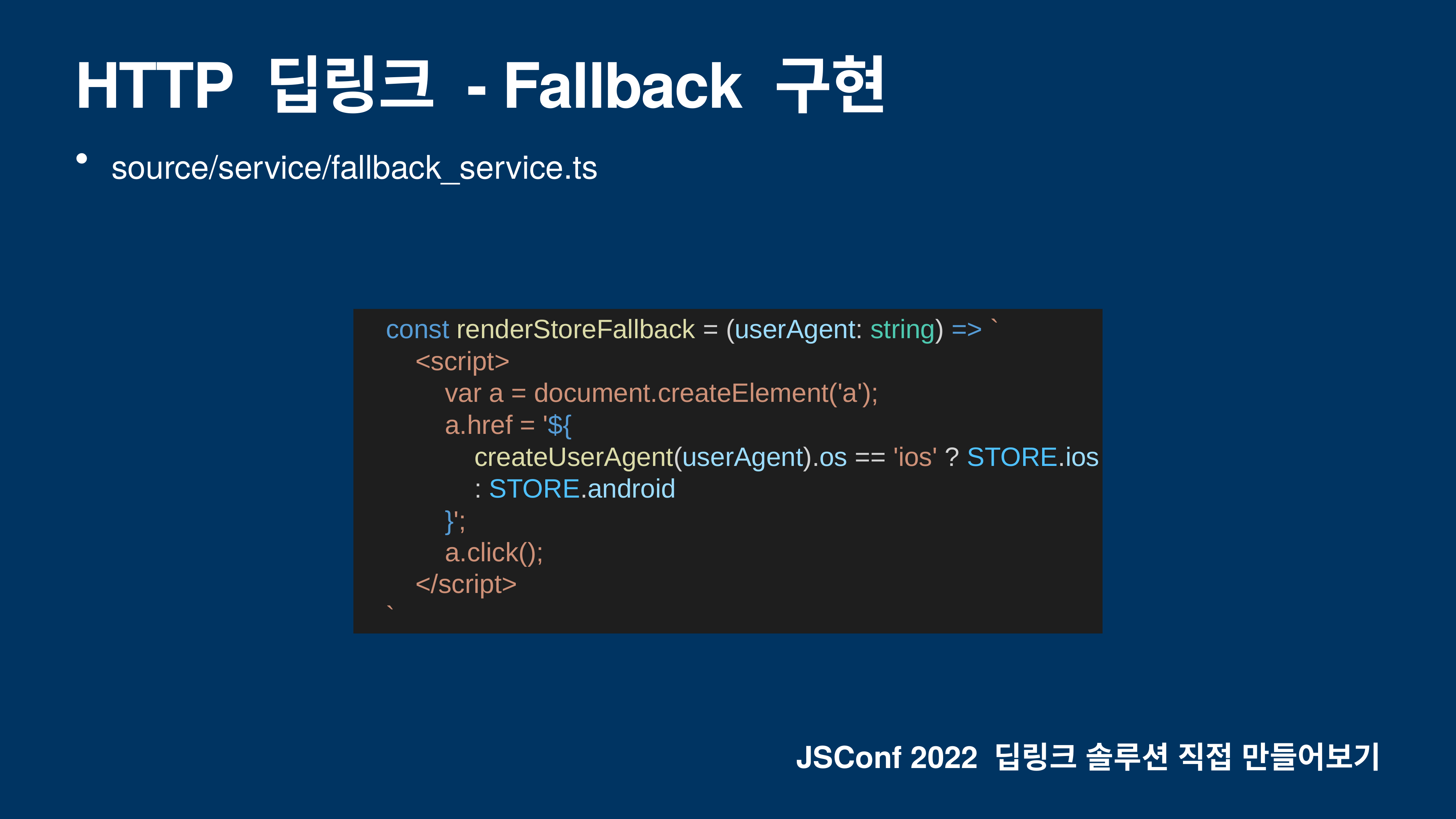

# HTTP 딥링크 - Fallback 구현
source/service/fallback_service.ts
    const renderStoreFallback = (userAgent: string) => `
        <script>
            var a = document.createElement('a');
            a.href = '${
                createUserAgent(userAgent).os == 'ios' ? STORE.ios
                : STORE.android
            }';
            a.click();
        </script>
    `
JSConf 2022 딥링크 솔루션 직접 만들어보기